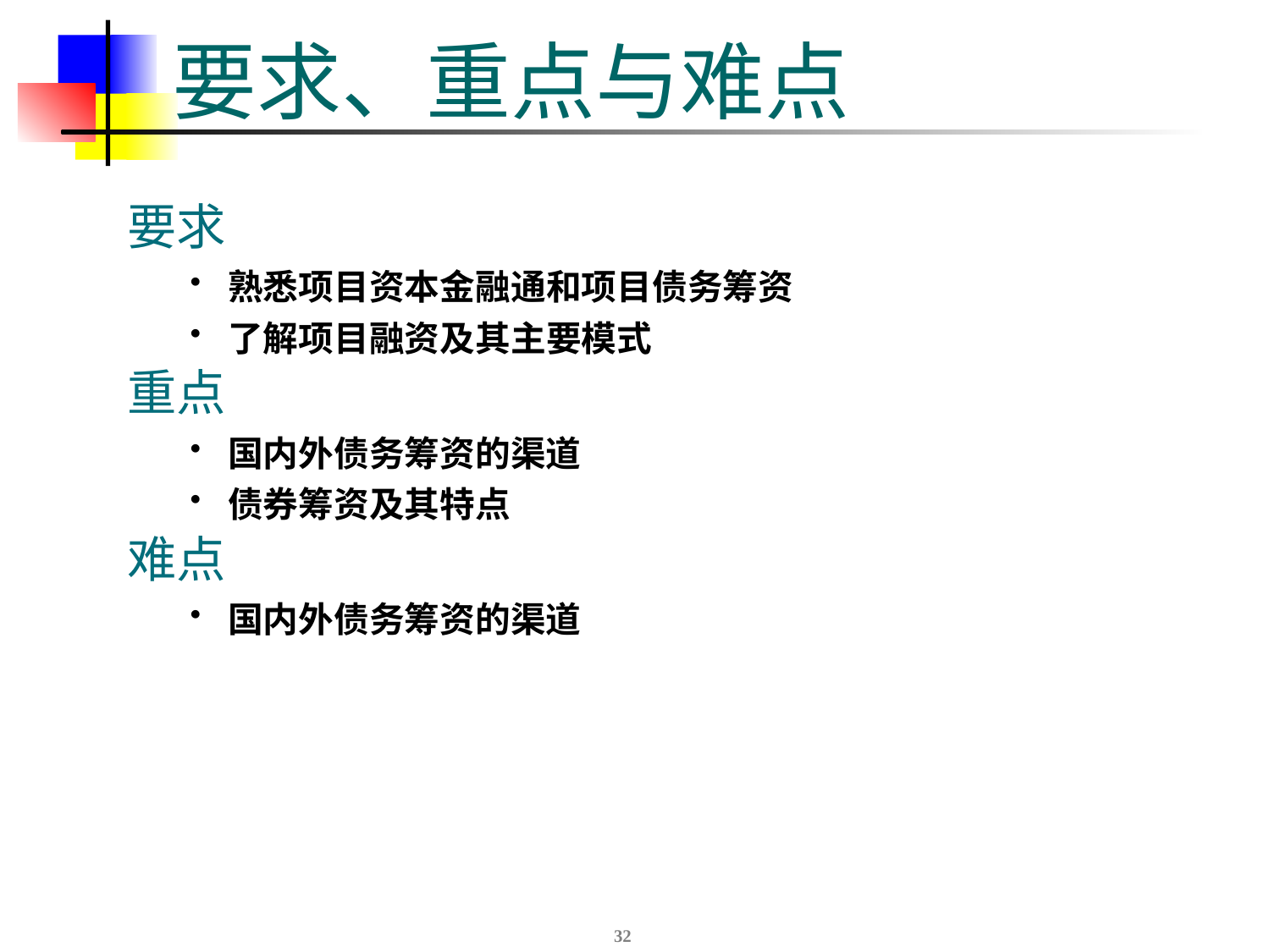

# 要求、重点与难点
要求
熟悉项目资本金融通和项目债务筹资
了解项目融资及其主要模式
重点
国内外债务筹资的渠道
债券筹资及其特点
难点
国内外债务筹资的渠道
32